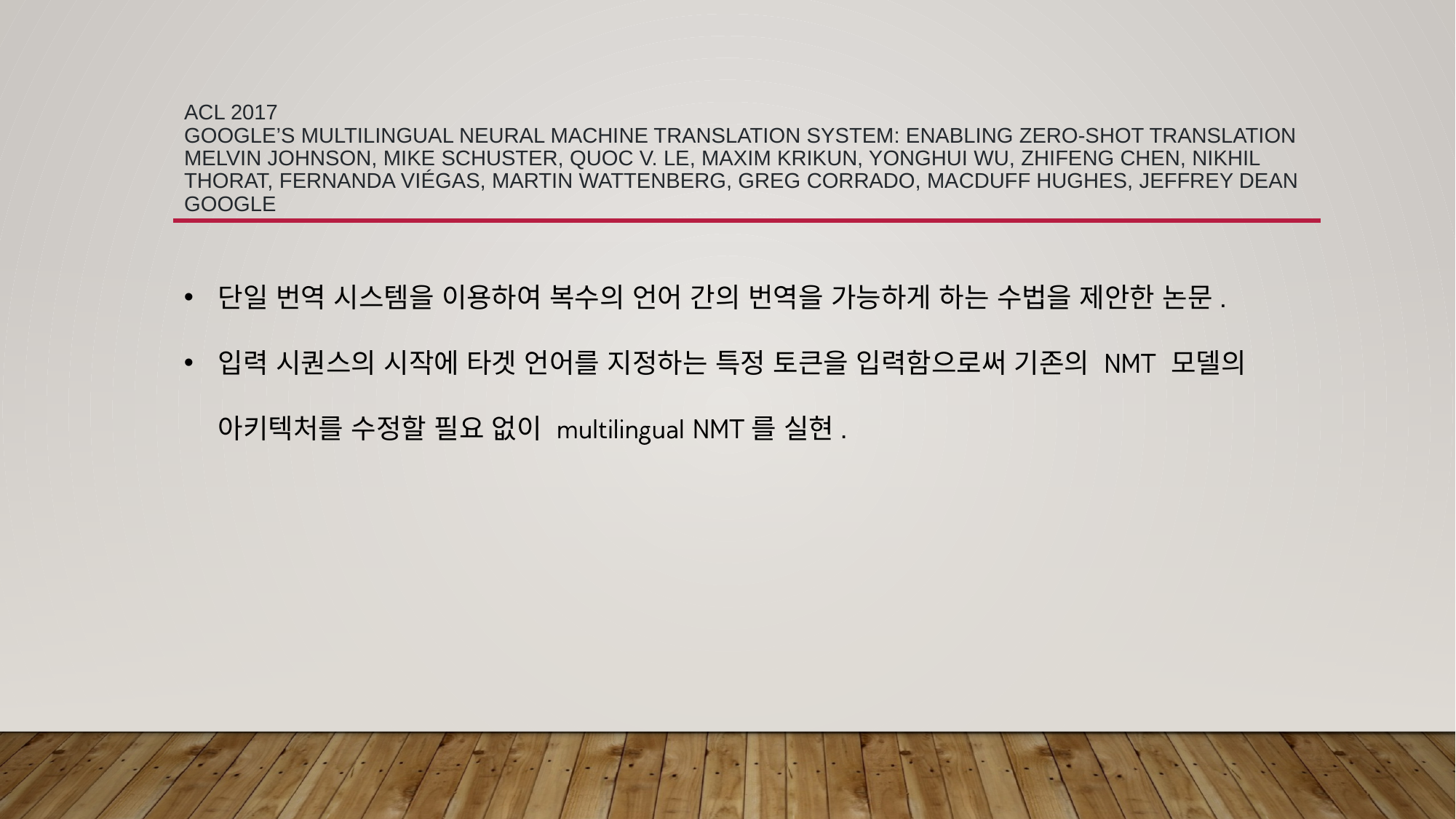

# ACL 2017 Google’s Multilingual Neural Machine Translation System: Enabling Zero-Shot Translation Melvin Johnson, Mike Schuster, Quoc V. Le, Maxim Krikun, Yonghui Wu, Zhifeng Chen, Nikhil Thorat, Fernanda Viégas, Martin Wattenberg, Greg Corrado, Macduff Hughes, Jeffrey Dean Google
단일 번역 시스템을 이용하여 복수의 언어 간의 번역을 가능하게 하는 수법을 제안한 논문.
입력 시퀀스의 시작에 타겟 언어를 지정하는 특정 토큰을 입력함으로써 기존의 NMT 모델의 아키텍처를 수정할 필요 없이 multilingual NMT를 실현.